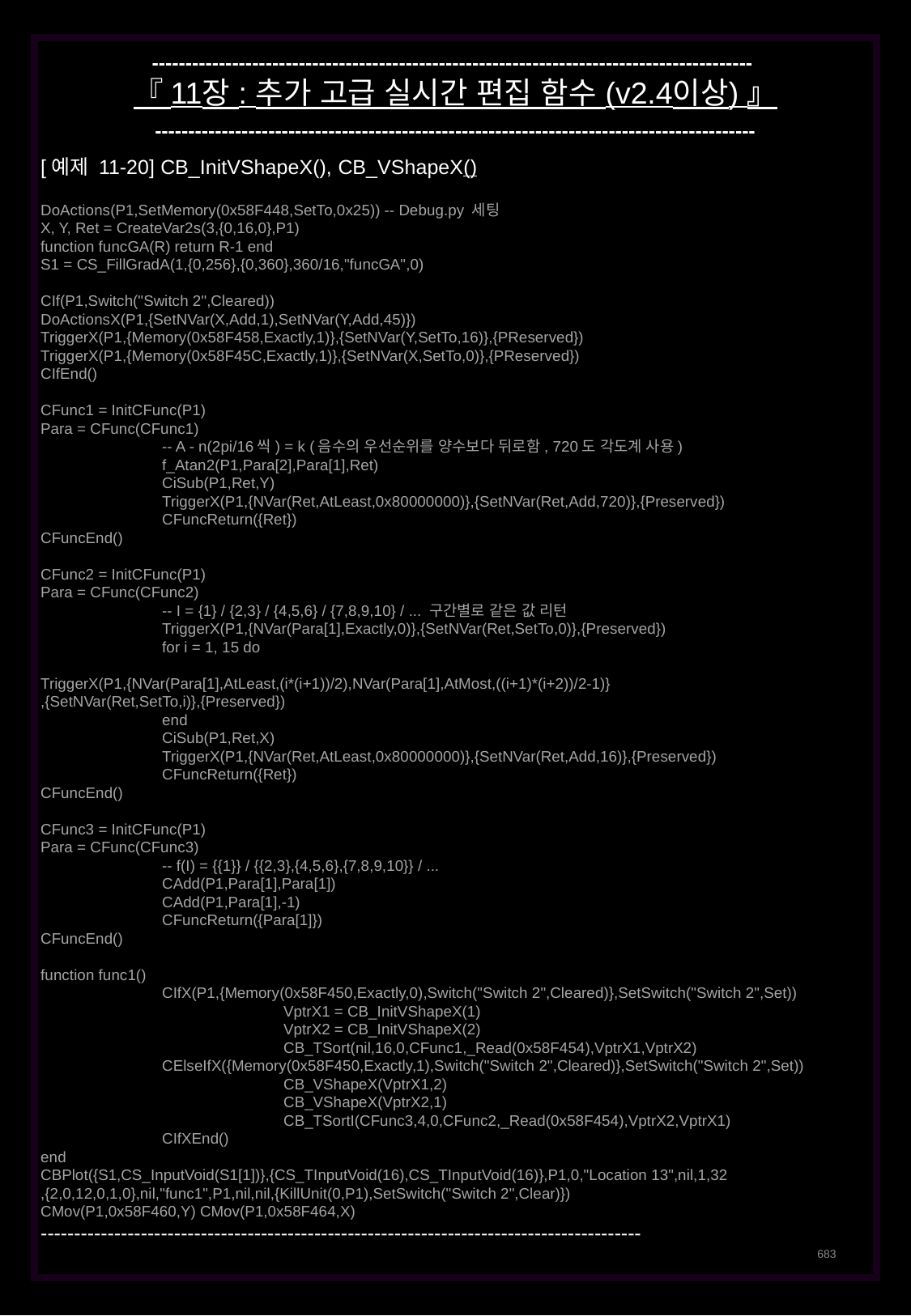

------------------------------------------------------------------------------------------
『 11장 : 추가 고급 실시간 편집 함수 (v2.4이상) 』
------------------------------------------------------------------------------------------
[예제 11-20] CB_InitVShapeX(), CB_VShapeX()

DoActions(P1,SetMemory(0x58F448,SetTo,0x25)) -- Debug.py 세팅
X, Y, Ret = CreateVar2s(3,{0,16,0},P1)
function funcGA(R) return R-1 end
S1 = CS_FillGradA(1,{0,256},{0,360},360/16,"funcGA",0)

CIf(P1,Switch("Switch 2",Cleared))
DoActionsX(P1,{SetNVar(X,Add,1),SetNVar(Y,Add,45)})
TriggerX(P1,{Memory(0x58F458,Exactly,1)},{SetNVar(Y,SetTo,16)},{PReserved})
TriggerX(P1,{Memory(0x58F45C,Exactly,1)},{SetNVar(X,SetTo,0)},{PReserved})
CIfEnd()

CFunc1 = InitCFunc(P1)
Para = CFunc(CFunc1)
	-- A - n(2pi/16씩) = k (음수의 우선순위를 양수보다 뒤로함, 720도 각도계 사용)
	f_Atan2(P1,Para[2],Para[1],Ret)
	CiSub(P1,Ret,Y)
	TriggerX(P1,{NVar(Ret,AtLeast,0x80000000)},{SetNVar(Ret,Add,720)},{Preserved})
	CFuncReturn({Ret})
CFuncEnd()

CFunc2 = InitCFunc(P1)
Para = CFunc(CFunc2)
	-- I = {1} / {2,3} / {4,5,6} / {7,8,9,10} / ... 구간별로 같은 값 리턴
	TriggerX(P1,{NVar(Para[1],Exactly,0)},{SetNVar(Ret,SetTo,0)},{Preserved})
	for i = 1, 15 do

TriggerX(P1,{NVar(Para[1],AtLeast,(i*(i+1))/2),NVar(Para[1],AtMost,((i+1)*(i+2))/2-1)}
,{SetNVar(Ret,SetTo,i)},{Preserved})
	end
	CiSub(P1,Ret,X)
	TriggerX(P1,{NVar(Ret,AtLeast,0x80000000)},{SetNVar(Ret,Add,16)},{Preserved})
	CFuncReturn({Ret})
CFuncEnd()

CFunc3 = InitCFunc(P1)
Para = CFunc(CFunc3)
	-- f(I) = {{1}} / {{2,3},{4,5,6},{7,8,9,10}} / ...
	CAdd(P1,Para[1],Para[1])
	CAdd(P1,Para[1],-1)
	CFuncReturn({Para[1]})
CFuncEnd()

function func1()
	CIfX(P1,{Memory(0x58F450,Exactly,0),Switch("Switch 2",Cleared)},SetSwitch("Switch 2",Set))
		VptrX1 = CB_InitVShapeX(1)
		VptrX2 = CB_InitVShapeX(2)
		CB_TSort(nil,16,0,CFunc1,_Read(0x58F454),VptrX1,VptrX2)
	CElseIfX({Memory(0x58F450,Exactly,1),Switch("Switch 2",Cleared)},SetSwitch("Switch 2",Set))
		CB_VShapeX(VptrX1,2)
		CB_VShapeX(VptrX2,1)
		CB_TSortI(CFunc3,4,0,CFunc2,_Read(0x58F454),VptrX2,VptrX1)
	CIfXEnd()
end
CBPlot({S1,CS_InputVoid(S1[1])},{CS_TInputVoid(16),CS_TInputVoid(16)},P1,0,"Location 13",nil,1,32
,{2,0,12,0,1,0},nil,"func1",P1,nil,nil,{KillUnit(0,P1),SetSwitch("Switch 2",Clear)})
CMov(P1,0x58F460,Y) CMov(P1,0x58F464,X)
------------------------------------------------------------------------------------------
683